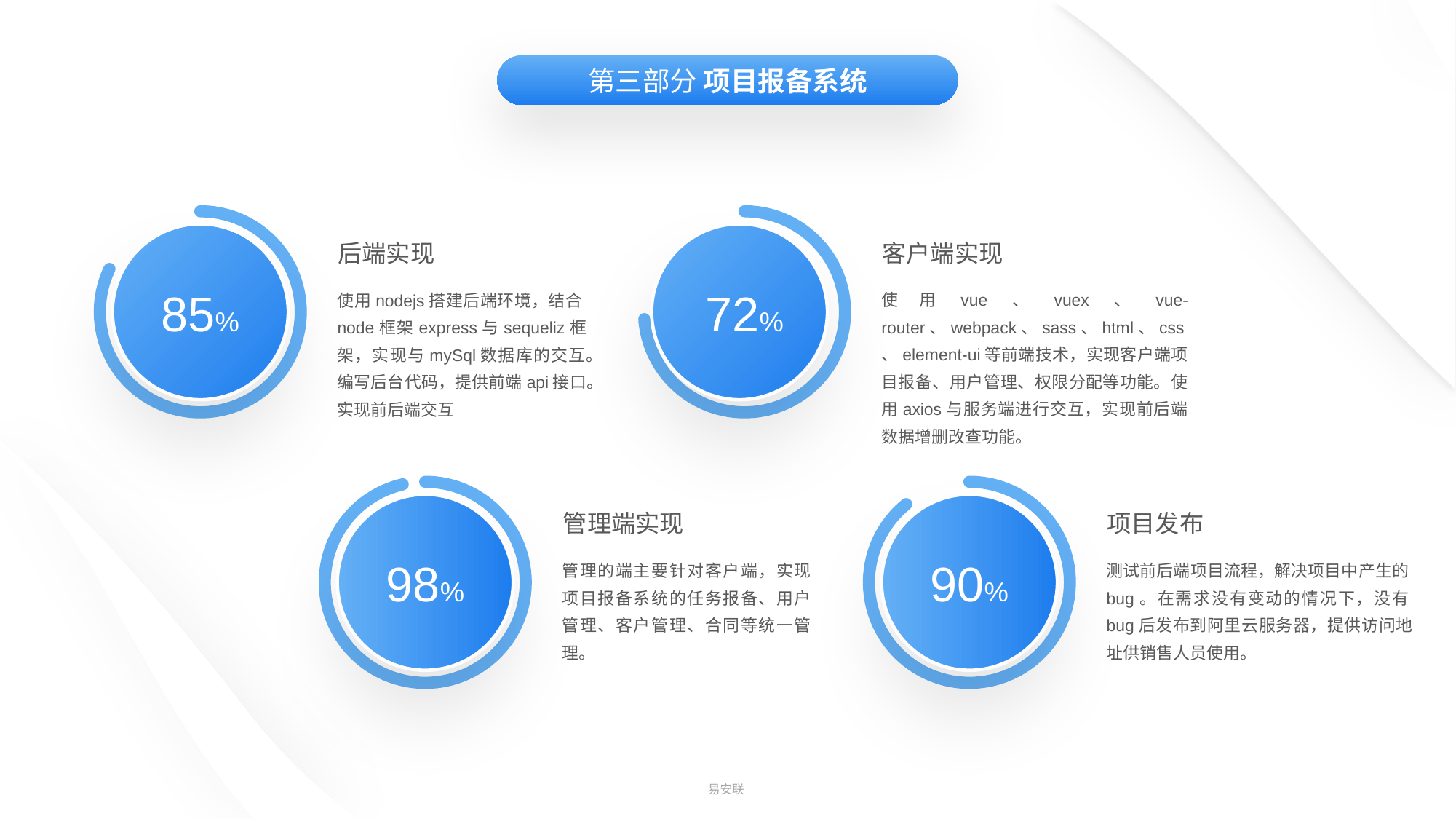

第三部分 项目报备系统

后端实现
客户端实现
85%
使用nodejs搭建后端环境，结合node框架express与sequeliz框架，实现与mySql数据库的交互。编写后台代码，提供前端api接口。实现前后端交互
72%
使用vue、vuex、vue-router、webpack、sass、html、css、element-ui等前端技术，实现客户端项目报备、用户管理、权限分配等功能。使用axios与服务端进行交互，实现前后端数据增删改查功能。

管理端实现
项目发布
98%
管理的端主要针对客户端，实现项目报备系统的任务报备、用户管理、客户管理、合同等统一管理。
90%
测试前后端项目流程，解决项目中产生的bug。在需求没有变动的情况下，没有bug后发布到阿里云服务器，提供访问地址供销售人员使用。